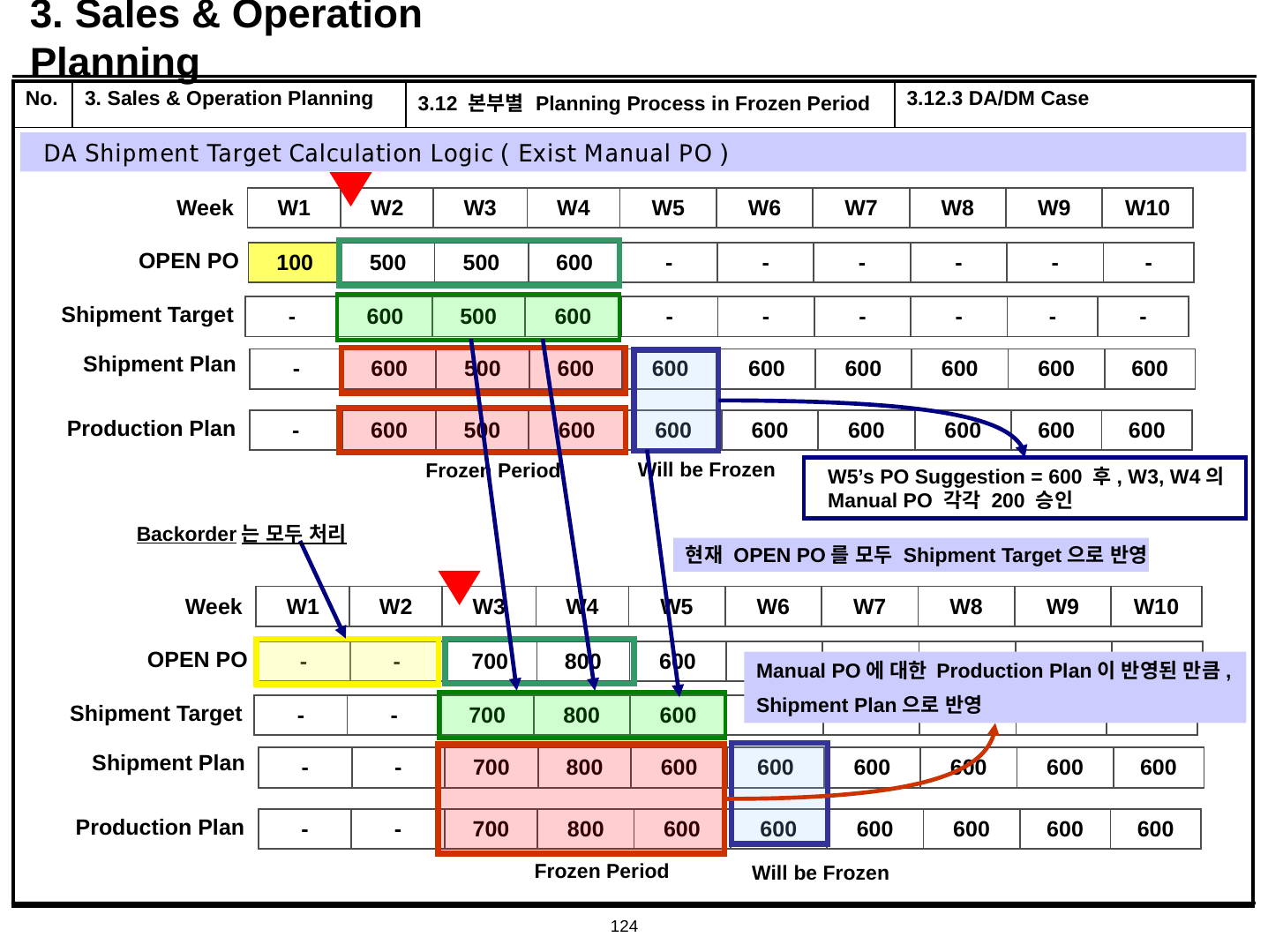

# 3. Sales & Operation Planning
| No. | 3. Sales & Operation Planning | 3.12 본부별 Planning Process in Frozen Period | 3.12.3 DA/DM Case |
| --- | --- | --- | --- |
|  |  |  |  |
DA Shipment Target Calculation Logic ( Exist Manual PO )

Week
| W1 | W2 | W3 | W4 | W5 | W6 | W7 | W8 | W9 | W10 |
| --- | --- | --- | --- | --- | --- | --- | --- | --- | --- |

OPEN PO
| 100 | 500 | 500 | 600 | - | - | - | - | - | - |
| --- | --- | --- | --- | --- | --- | --- | --- | --- | --- |
Shipment Target

| - | 600 | 500 | 600 | - | - | - | - | - | - |
| --- | --- | --- | --- | --- | --- | --- | --- | --- | --- |

Shipment Plan

| - | 600 | 500 | 600 | 600 | 600 | 600 | 600 | 600 | 600 |
| --- | --- | --- | --- | --- | --- | --- | --- | --- | --- |

Production Plan
| - | 600 | 500 | 600 | 600 | 600 | 600 | 600 | 600 | 600 |
| --- | --- | --- | --- | --- | --- | --- | --- | --- | --- |

Will be Frozen
Frozen Period
W5’s PO Suggestion = 600 후, W3, W4의 Manual PO 각각 200 승인
Backorder는 모두 처리
현재 OPEN PO를 모두 Shipment Target으로 반영

Week
| W1 | W2 | W3 | W4 | W5 | W6 | W7 | W8 | W9 | W10 |
| --- | --- | --- | --- | --- | --- | --- | --- | --- | --- |

OPEN PO
| - | - | 700 | 800 | 600 | - | - | - | - | - |
| --- | --- | --- | --- | --- | --- | --- | --- | --- | --- |
Manual PO에 대한 Production Plan이 반영된 만큼,
Shipment Plan으로 반영

Shipment Target
| - | - | 700 | 800 | 600 | - | - | - | - | - |
| --- | --- | --- | --- | --- | --- | --- | --- | --- | --- |
Shipment Plan

| - | - | 700 | 800 | 600 | 600 | 600 | 600 | 600 | 600 |
| --- | --- | --- | --- | --- | --- | --- | --- | --- | --- |
Production Plan
| - | - | 700 | 800 | 600 | 600 | 600 | 600 | 600 | 600 |
| --- | --- | --- | --- | --- | --- | --- | --- | --- | --- |
Frozen Period
Will be Frozen
124